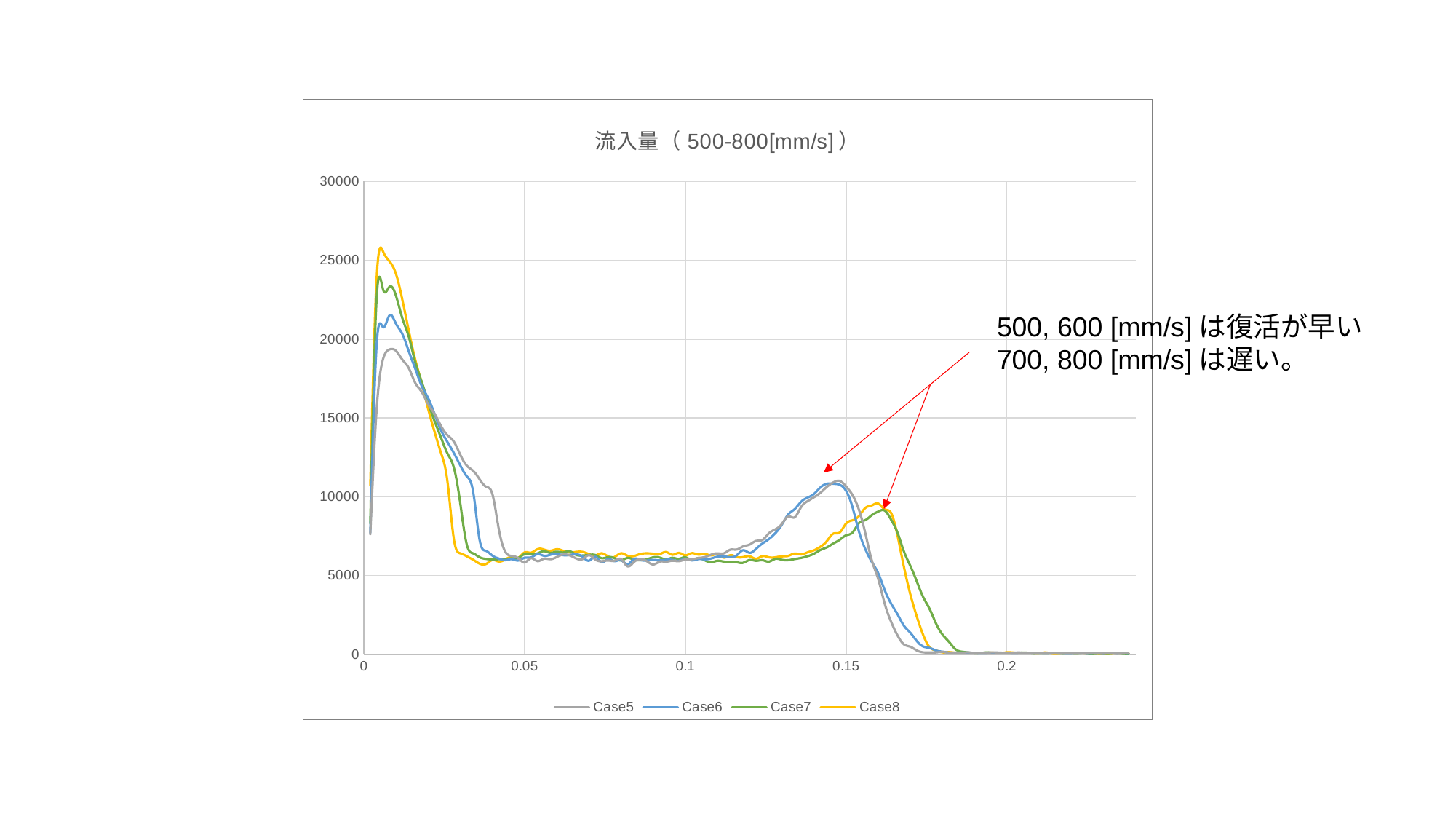

### Chart: 流入量（500-800[mm/s]）

| Category | Case5 | Case6 | Case7 | Case8 |
|---|---|---|---|---|
500, 600 [mm/s]は復活が早い
700, 800 [mm/s]は遅い。